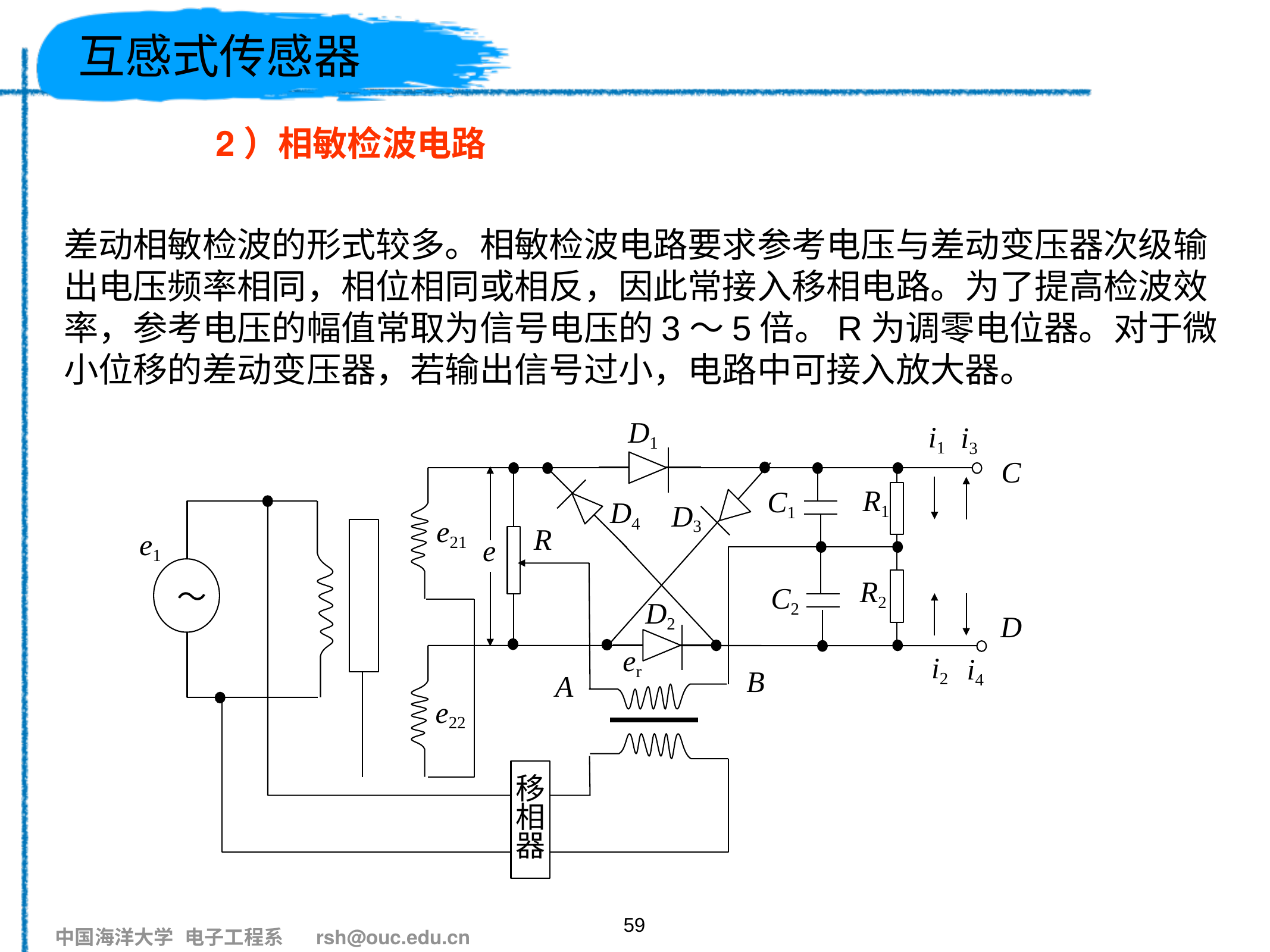

# 互感式传感器
2）相敏检波电路

差动相敏检波的形式较多。相敏检波电路要求参考电压与差动变压器次级输出电压频率相同，相位相同或相反，因此常接入移相电路。为了提高检波效率，参考电压的幅值常取为信号电压的3～5倍。R为调零电位器。对于微小位移的差动变压器，若输出信号过小，电路中可接入放大器。

D1
i1
i3

C

R1

C1

D4

D3

e21

R

e1
e

～

R2

C2

D2

D

er

i2
i4

B

A

e22

移相器
59